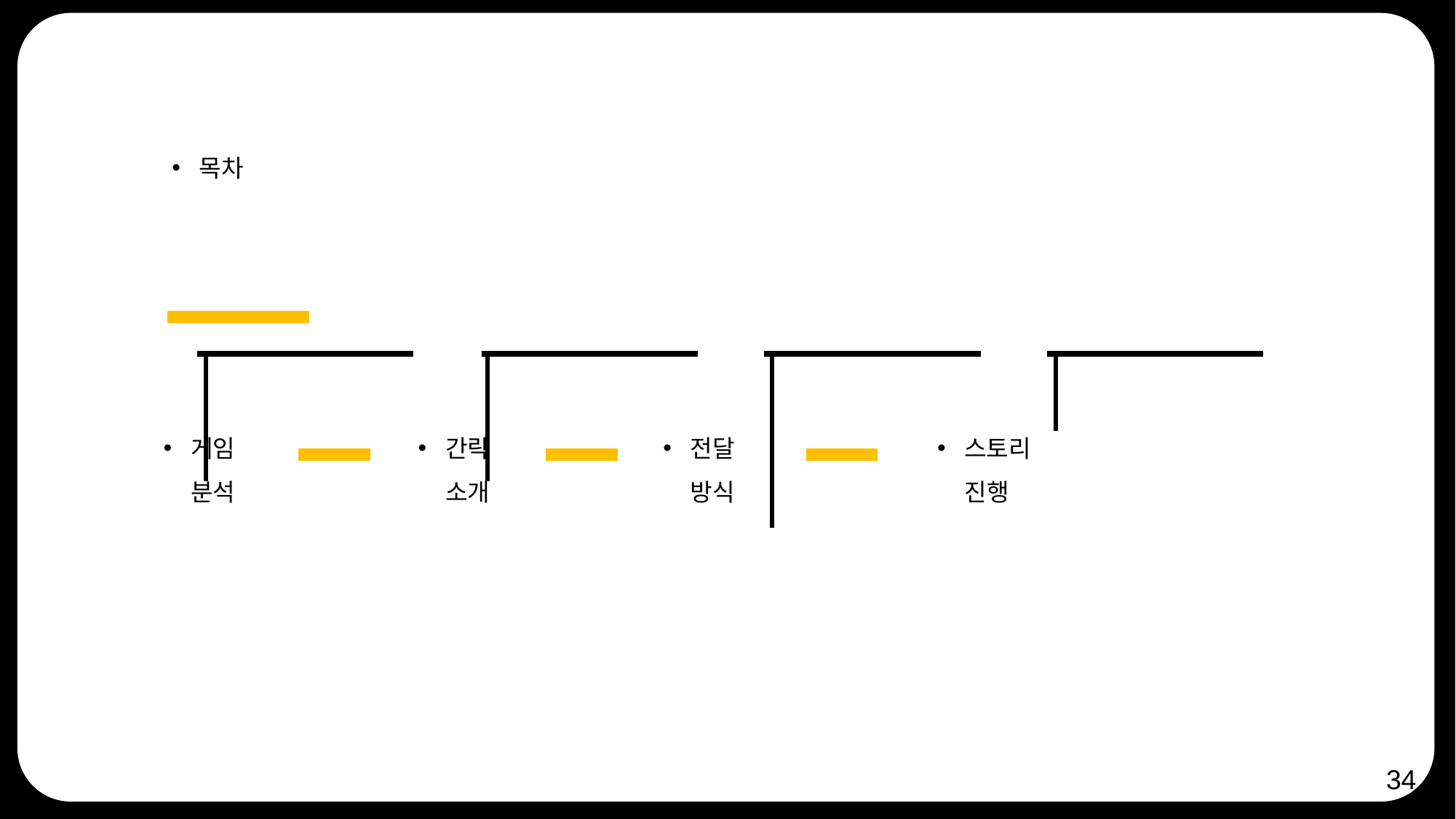

목차
게임
분석
간략
소개
전달
방식
스토리
진행
34